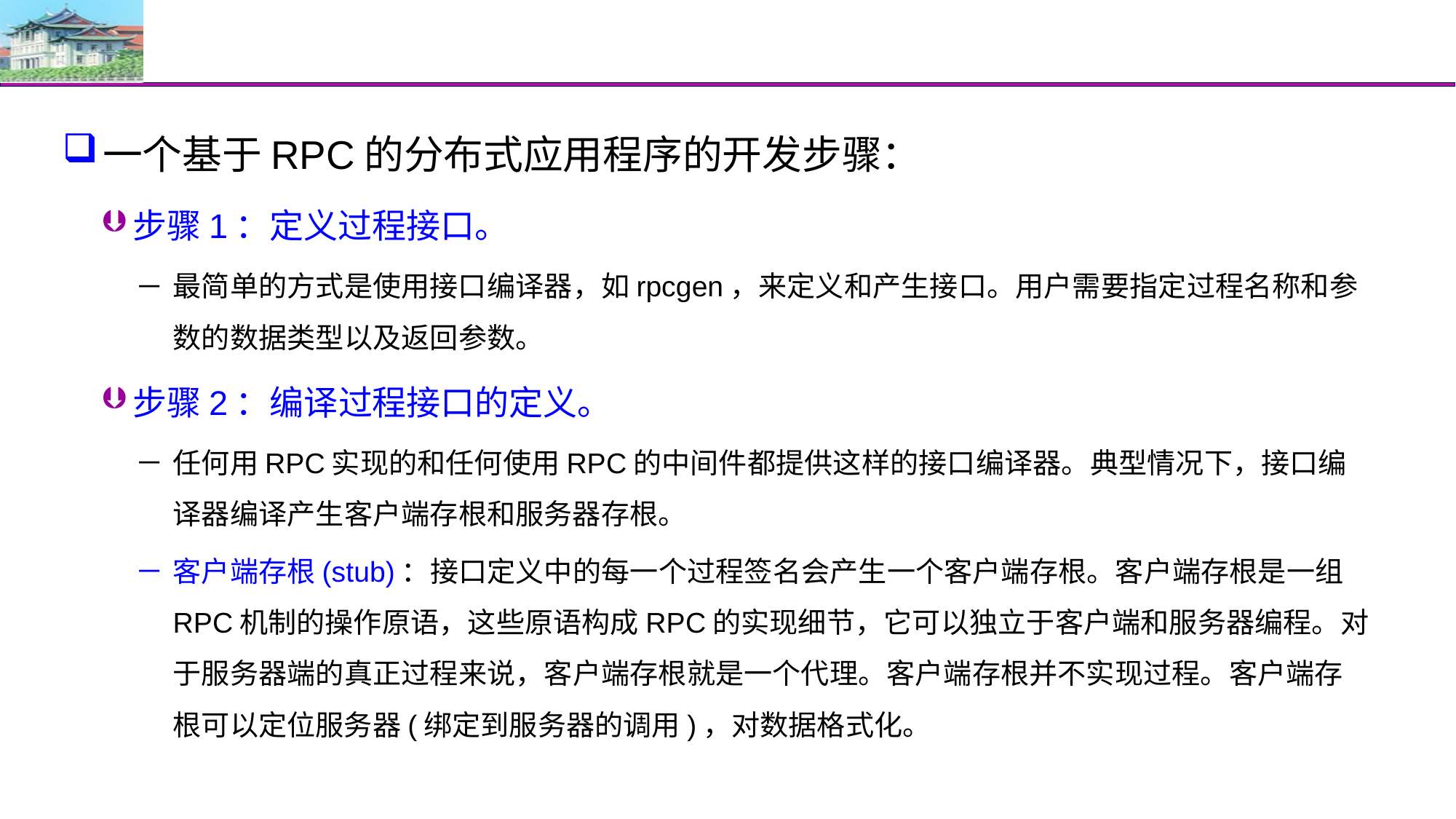

#
一个基于RPC的分布式应用程序的开发步骤：
步骤1：定义过程接口。
最简单的方式是使用接口编译器，如rpcgen，来定义和产生接口。用户需要指定过程名称和参数的数据类型以及返回参数。
步骤2：编译过程接口的定义。
任何用RPC实现的和任何使用RPC的中间件都提供这样的接口编译器。典型情况下，接口编译器编译产生客户端存根和服务器存根。
客户端存根(stub)：接口定义中的每一个过程签名会产生一个客户端存根。客户端存根是一组RPC机制的操作原语，这些原语构成RPC的实现细节，它可以独立于客户端和服务器编程。对于服务器端的真正过程来说，客户端存根就是一个代理。客户端存根并不实现过程。客户端存根可以定位服务器(绑定到服务器的调用)，对数据格式化。